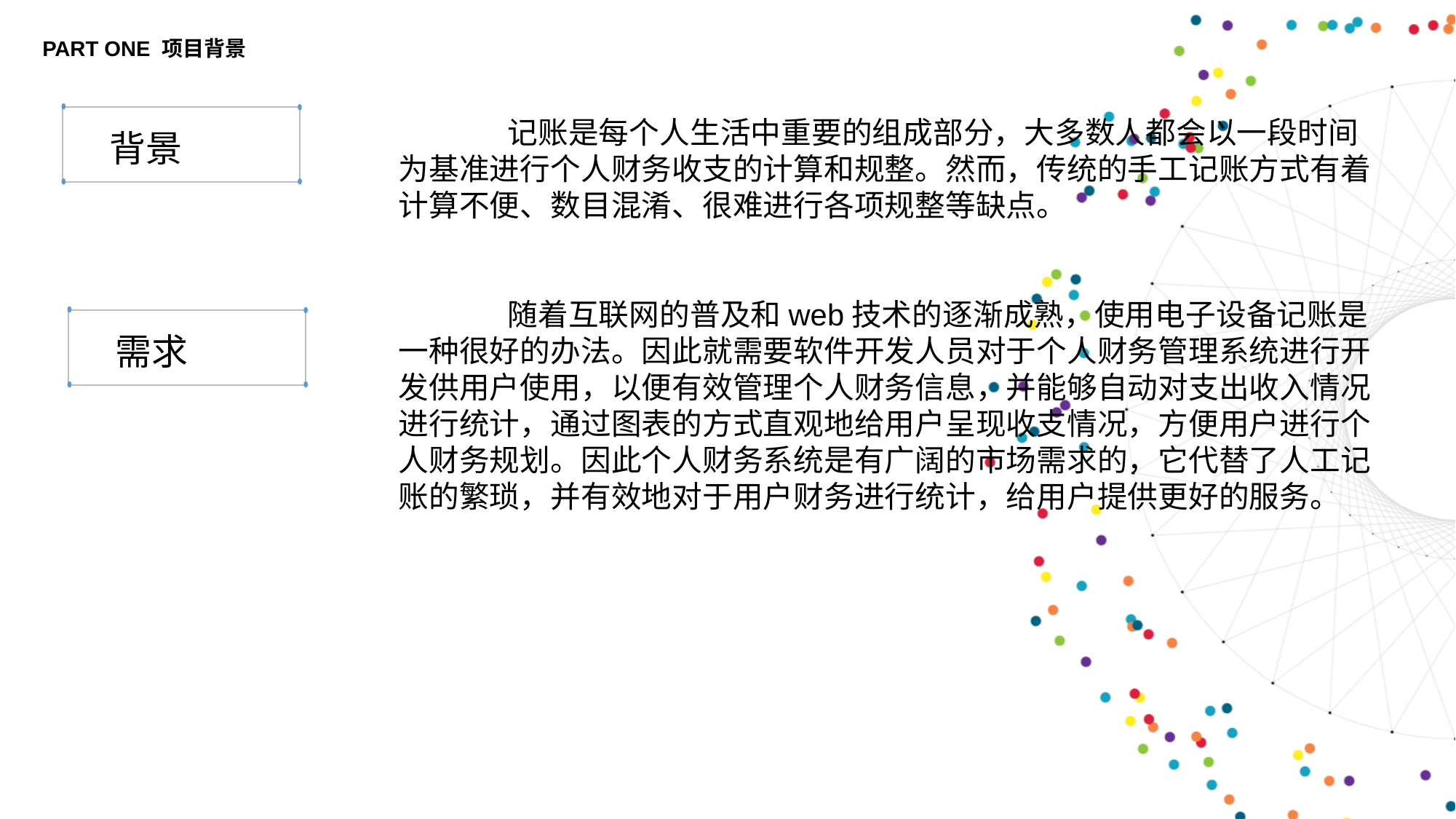

PART ONE 项目背景

	记账是每个人生活中重要的组成部分，大多数人都会以一段时间为基准进行个人财务收支的计算和规整。然而，传统的手工记账方式有着计算不便、数目混淆、很难进行各项规整等缺点。

	随着互联网的普及和web技术的逐渐成熟，使用电子设备记账是一种很好的办法。因此就需要软件开发人员对于个人财务管理系统进行开发供用户使用，以便有效管理个人财务信息，并能够自动对支出收入情况进行统计，通过图表的方式直观地给用户呈现收支情况，方便用户进行个人财务规划。因此个人财务系统是有广阔的市场需求的，它代替了人工记账的繁琐，并有效地对于用户财务进行统计，给用户提供更好的服务。
背景

需求